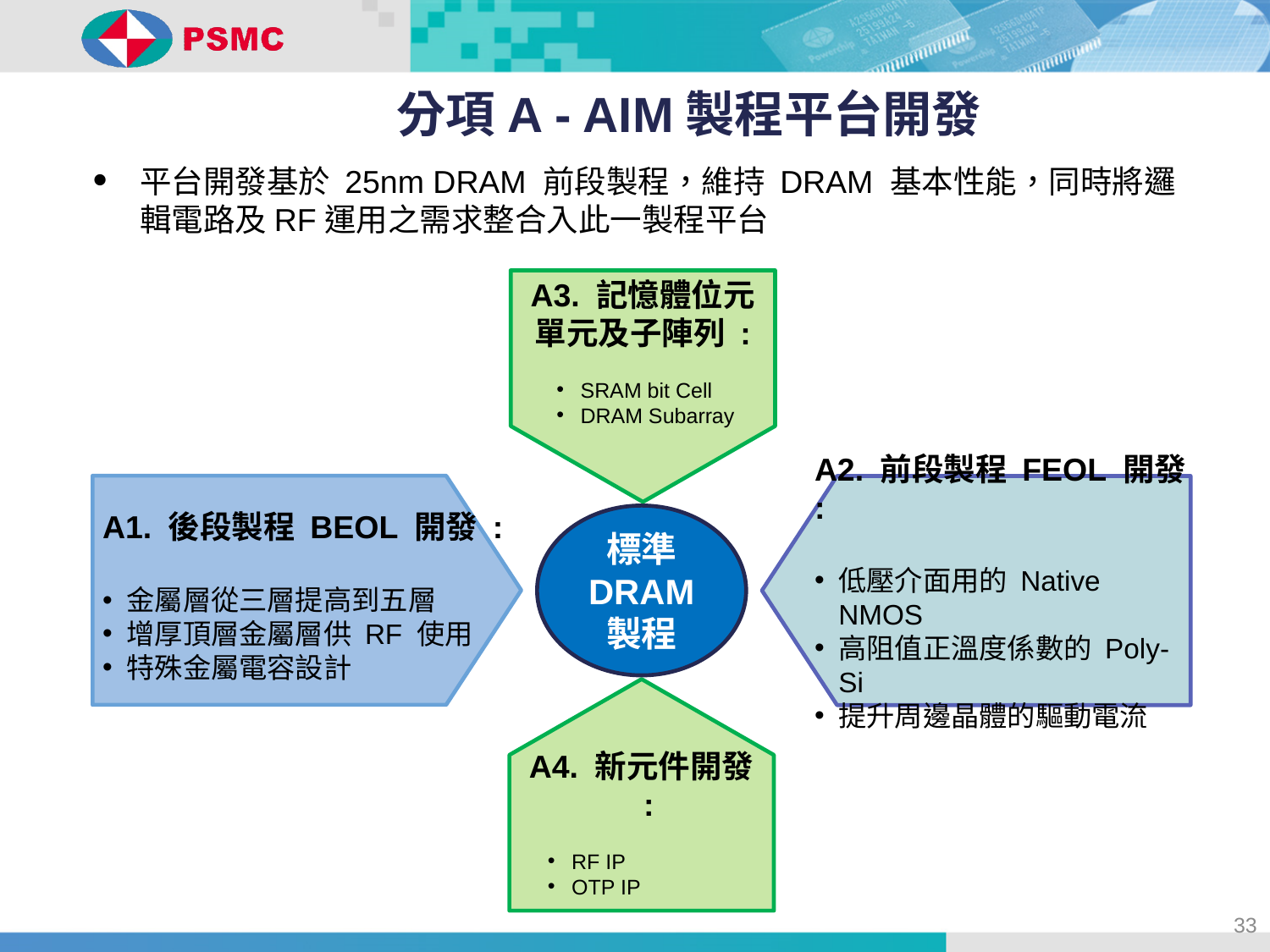

# 分項A - AIM製程平台開發
平台開發基於 25nm DRAM 前段製程，維持 DRAM 基本性能，同時將邏輯電路及RF運用之需求整合入此一製程平台
A3. 記憶體位元單元及子陣列 :

SRAM bit Cell
DRAM Subarray
A1. 後段製程 BEOL 開發 :

金屬層從三層提高到五層
增厚頂層金屬層供 RF 使用
特殊金屬電容設計
A2. 前段製程 FEOL 開發 :

低壓介面用的 Native NMOS
高阻值正溫度係數的 Poly-Si
提升周邊晶體的驅動電流
標準 DRAM
製程
A4. 新元件開發 :

RF IP
OTP IP
33